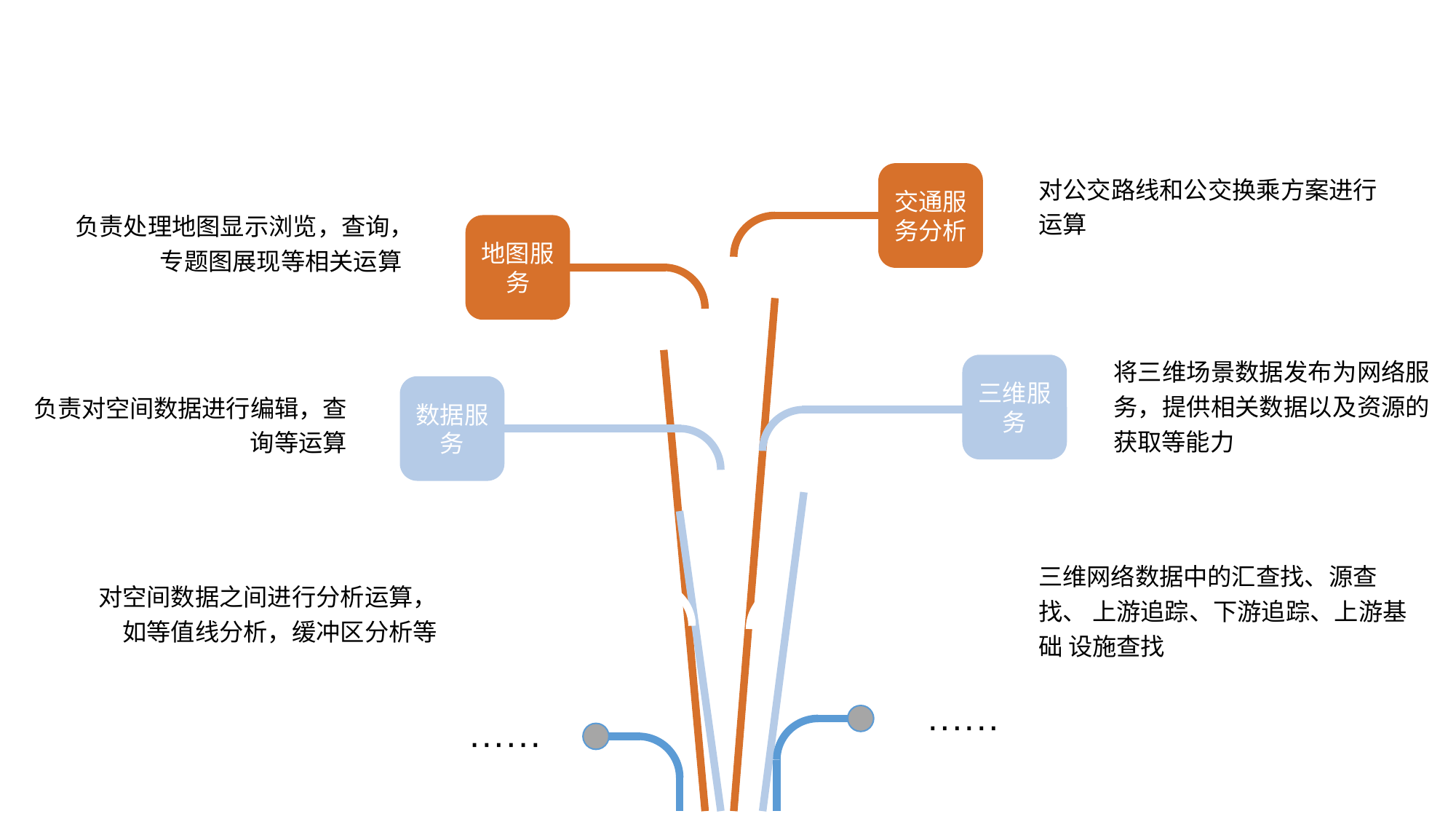

交通服务分析
对公交路线和公交换乘方案进行
运算
负责处理地图显示浏览，查询， 专题图展现等相关运算
地图服务

将三维场景数据发布为网络服 务，提供相关数据以及资源的 获取等能力
三维服务
数据服务
负责对空间数据进行编辑，查
询等运算

空间分析服务
三维分析服务
三维网络数据中的汇查找、源查找、 上游追踪、下游追踪、上游基础 设施查找
对空间数据之间进行分析运算， 如等值线分析，缓冲区分析等

······

······